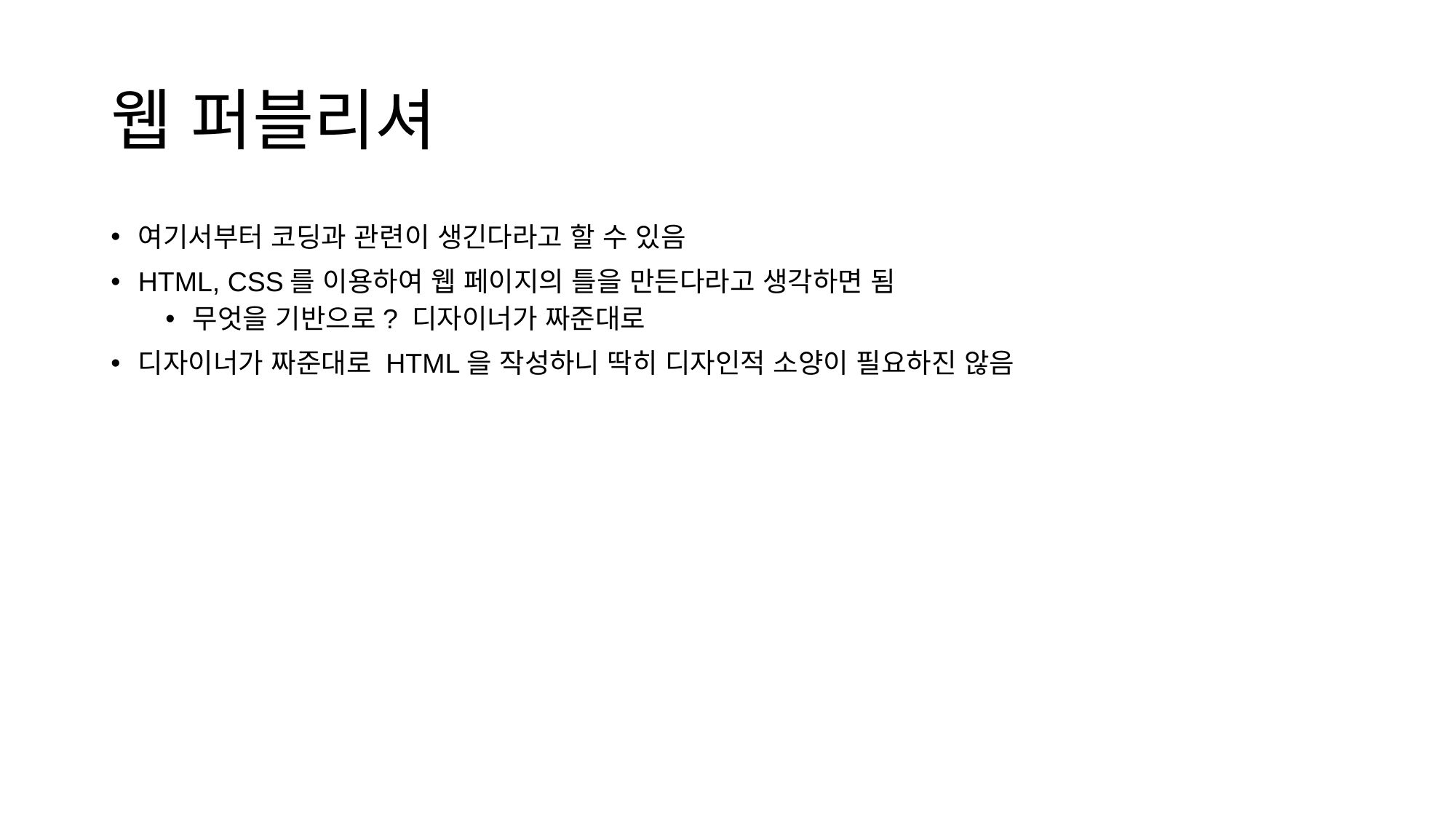

# 웹 퍼블리셔
여기서부터 코딩과 관련이 생긴다라고 할 수 있음
HTML, CSS를 이용하여 웹 페이지의 틀을 만든다라고 생각하면 됨
무엇을 기반으로? 디자이너가 짜준대로
디자이너가 짜준대로 HTML을 작성하니 딱히 디자인적 소양이 필요하진 않음